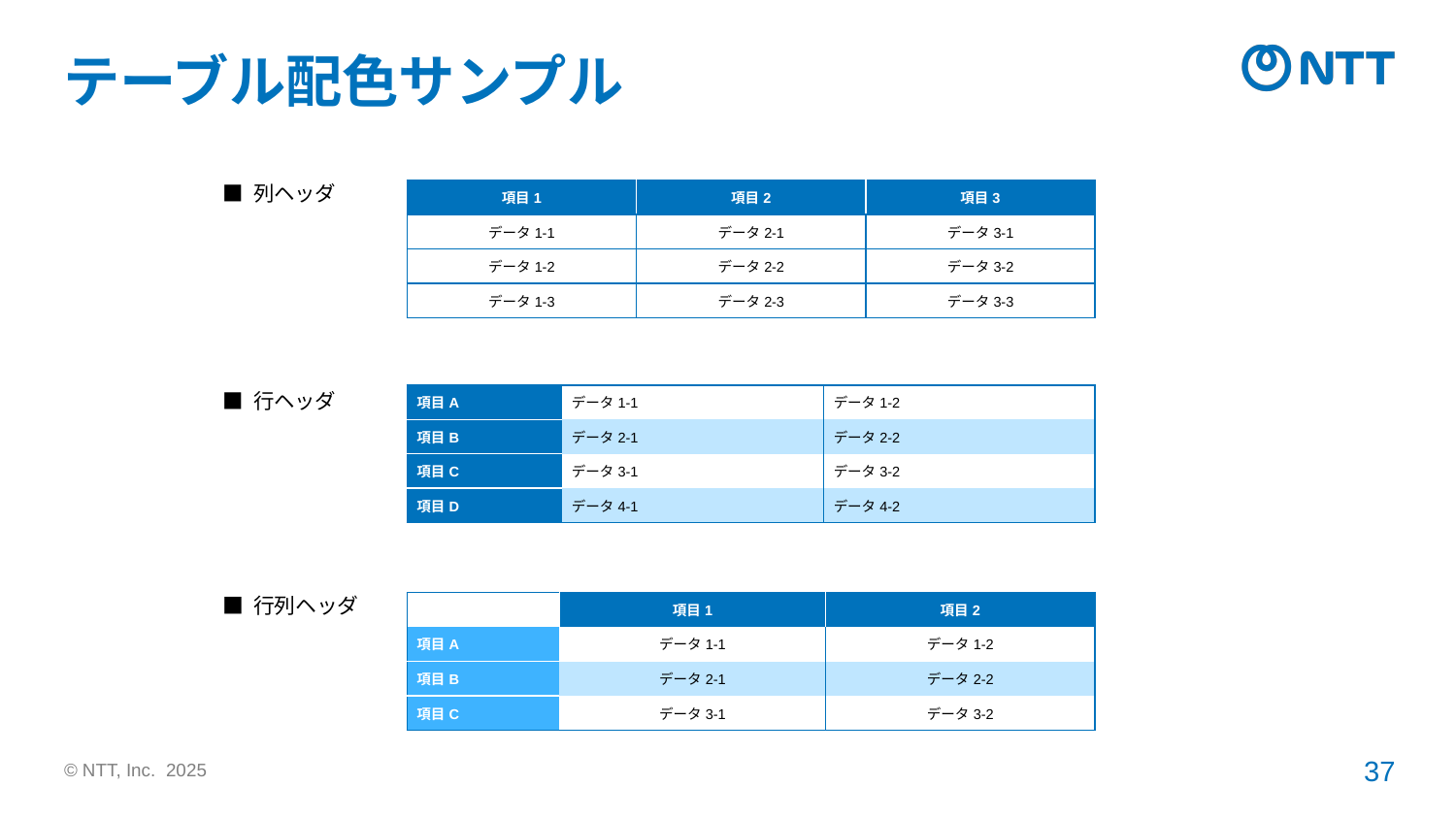

# テーブル配色サンプル
■ 列ヘッダ
| 項目1 | 項目2 | 項目3 |
| --- | --- | --- |
| データ1-1 | データ2-1 | データ3-1 |
| データ1-2 | データ2-2 | データ3-2 |
| データ1-3 | データ2-3 | データ3-3 |
■ 行ヘッダ
| 項目A | データ1-1 | データ1-2 |
| --- | --- | --- |
| 項目B | データ2-1 | データ2-2 |
| 項目C | データ3-1 | データ3-2 |
| 項目D | データ4-1 | データ4-2 |
■ 行列ヘッダ
|  | 項目1 | 項目2 |
| --- | --- | --- |
| 項目A | データ1-1 | データ1-2 |
| 項目B | データ2-1 | データ2-2 |
| 項目C | データ3-1 | データ3-2 |